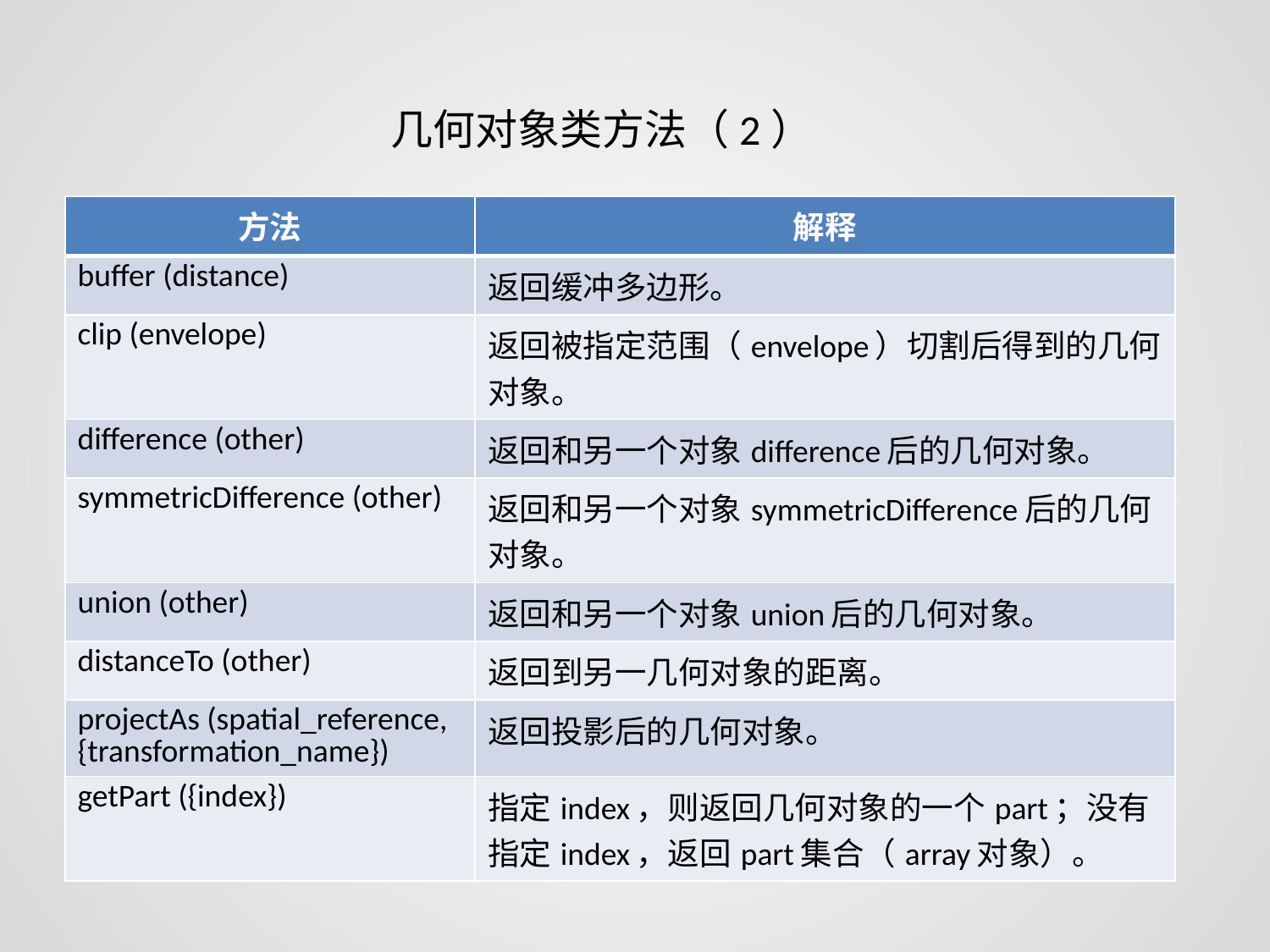

几何对象类方法（2）
| 方法 | 解释 |
| --- | --- |
| buffer (distance) | 返回缓冲多边形。 |
| clip (envelope) | 返回被指定范围（envelope）切割后得到的几何对象。 |
| difference (other) | 返回和另一个对象difference后的几何对象。 |
| symmetricDifference (other) | 返回和另一个对象symmetricDifference后的几何对象。 |
| union (other) | 返回和另一个对象union后的几何对象。 |
| distanceTo (other) | 返回到另一几何对象的距离。 |
| projectAs (spatial\_reference, {transformation\_name}) | 返回投影后的几何对象。 |
| getPart ({index}) | 指定index，则返回几何对象的一个part；没有指定index，返回part集合（array对象）。 |